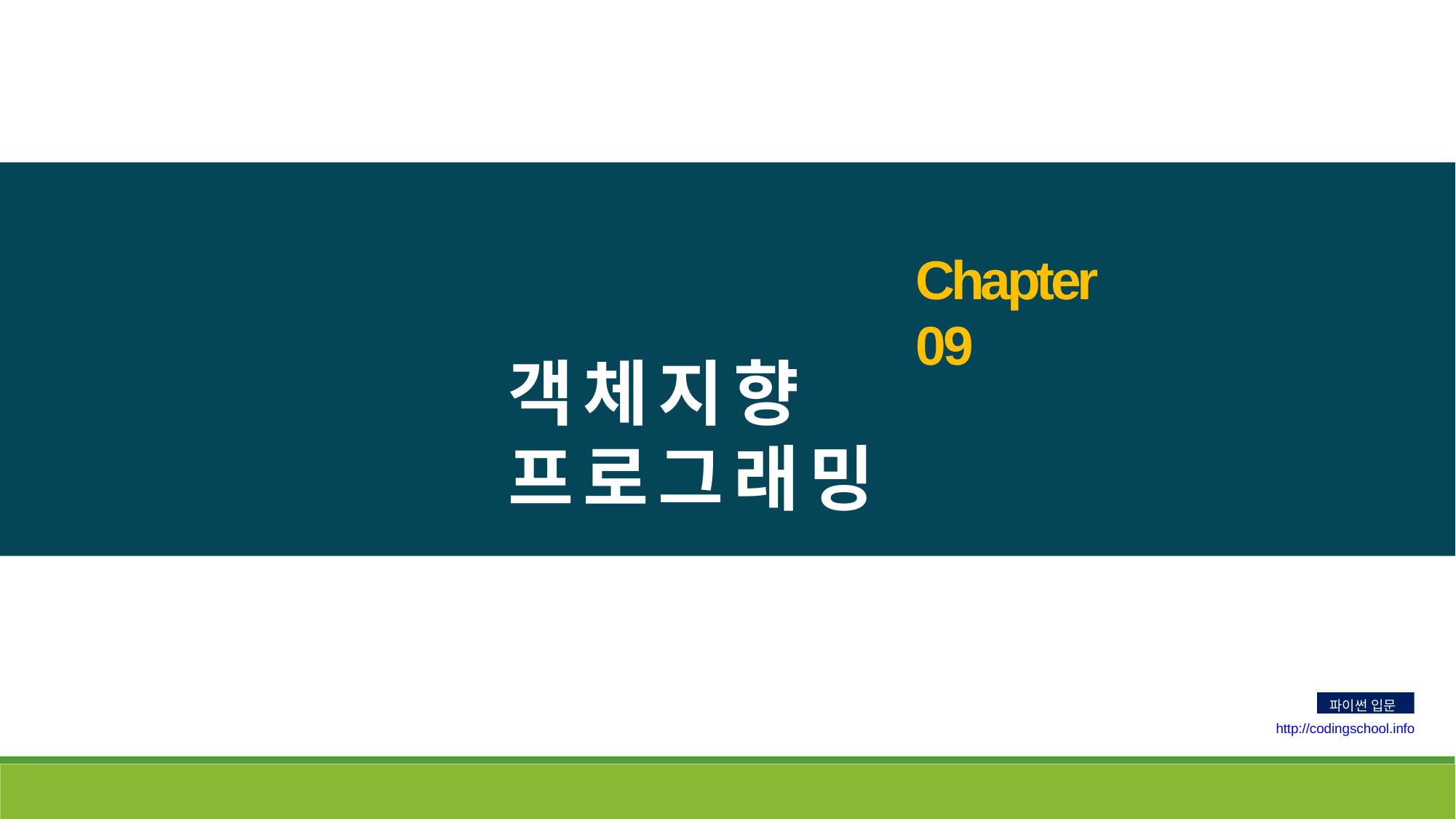

# Chapter 09
객체지향 프로그래밍
파이썬 입문
http://codingschool.info